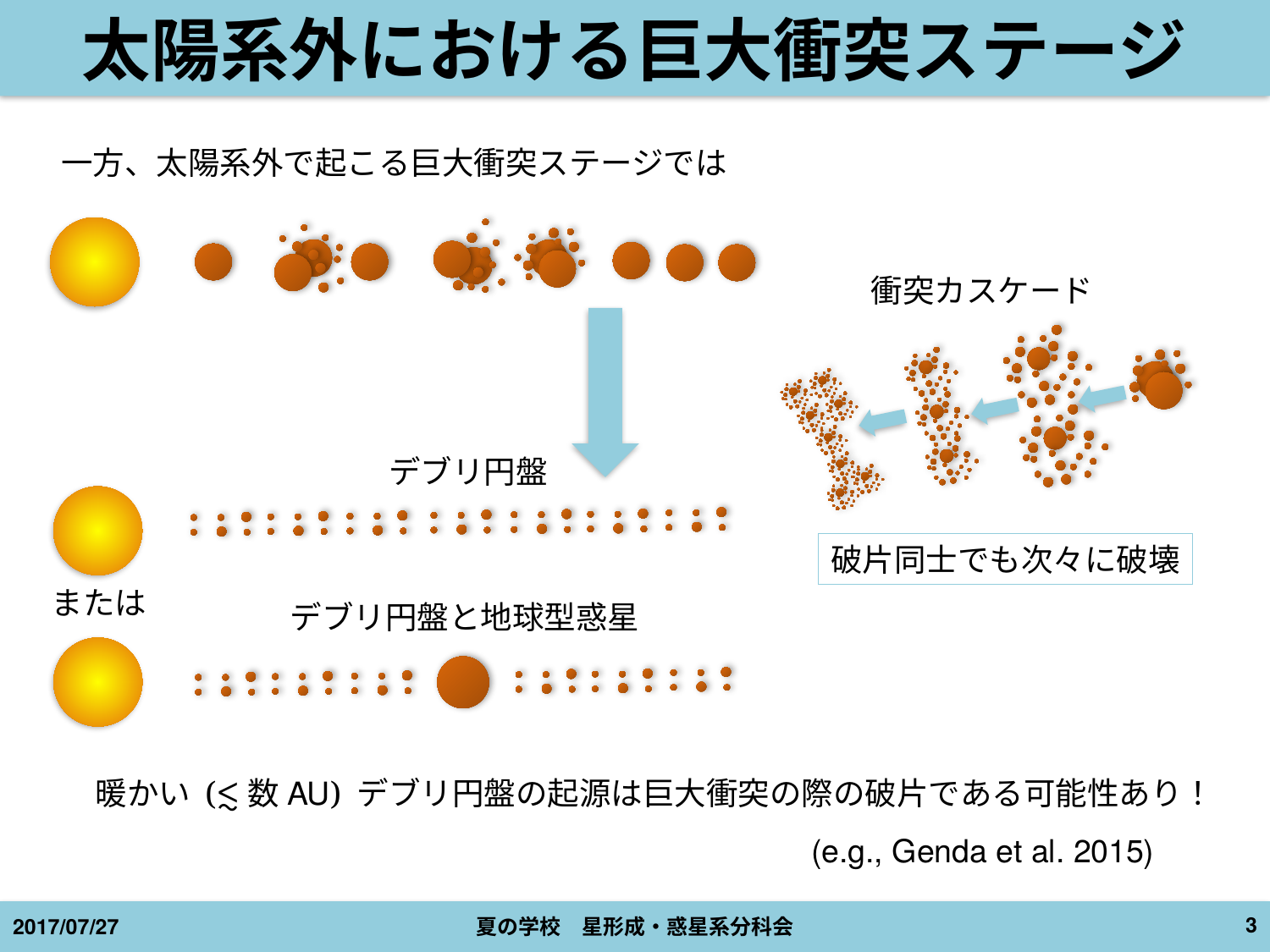

# 太陽系外における巨大衝突ステージ
一方、太陽系外で起こる巨大衝突ステージでは

衝突カスケード

デブリ円盤

または
デブリ円盤と地球型惑星

破片同士でも次々に破壊
暖かい (≲数AU) デブリ円盤の起源は巨大衝突の際の破片である可能性あり！
(e.g., Genda et al. 2015)
2017/07/27
夏の学校　星形成・惑星系分科会
3